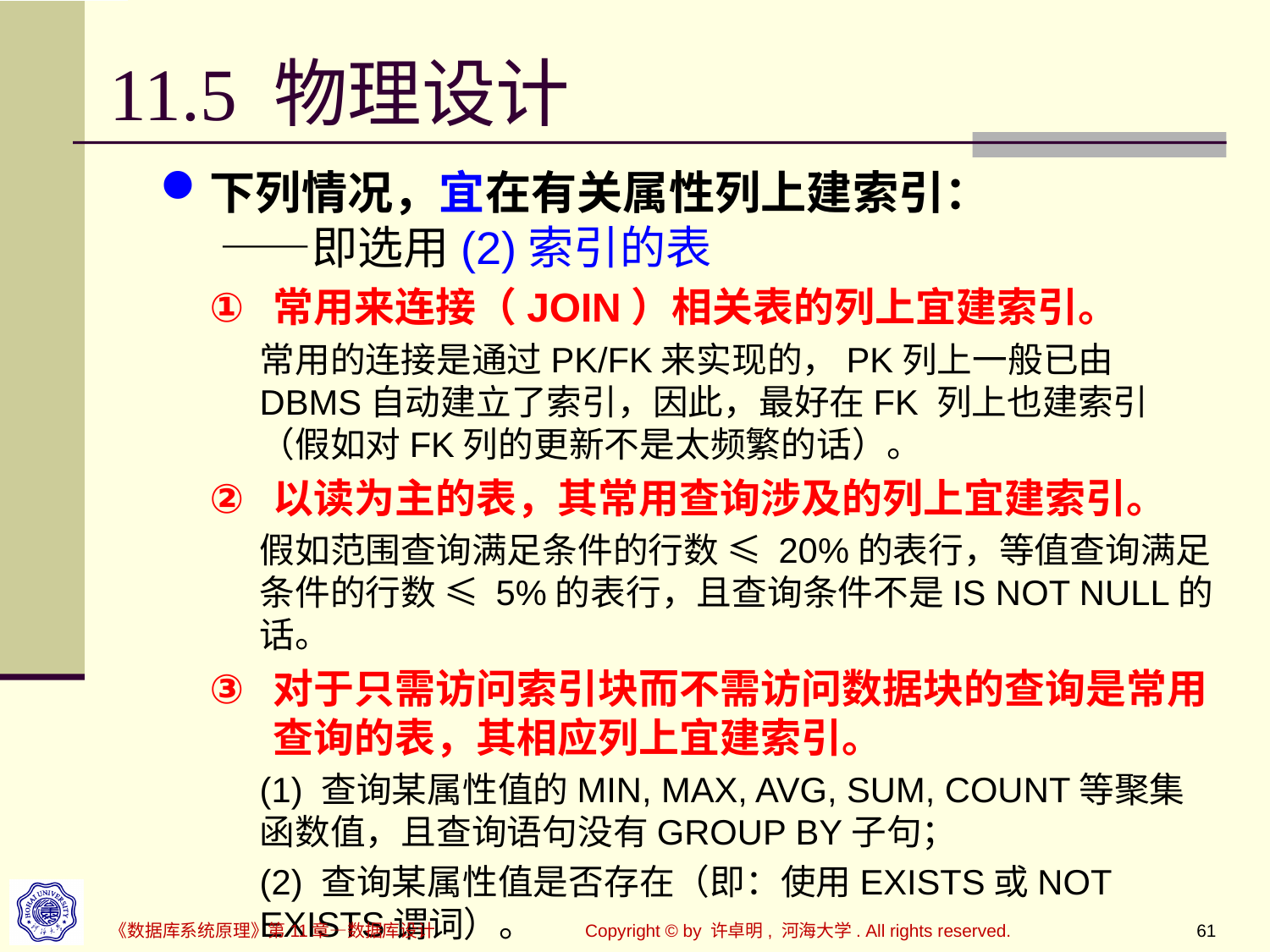

# 11.5 物理设计
下列情况，宜在有关属性列上建索引：
 ――即选用(2)索引的表
常用来连接（JOIN）相关表的列上宜建索引。
常用的连接是通过PK/FK来实现的，PK列上一般已由DBMS自动建立了索引，因此，最好在FK 列上也建索引（假如对FK列的更新不是太频繁的话）。
以读为主的表，其常用查询涉及的列上宜建索引。
假如范围查询满足条件的行数 ≤ 20%的表行，等值查询满足条件的行数 ≤ 5%的表行，且查询条件不是IS NOT NULL的话。
对于只需访问索引块而不需访问数据块的查询是常用查询的表，其相应列上宜建索引。
(1) 查询某属性值的MIN, MAX, AVG, SUM, COUNT等聚集函数值，且查询语句没有GROUP BY子句；
(2) 查询某属性值是否存在（即：使用EXISTS或NOT EXISTS谓词）。
Copyright © by 许卓明, 河海大学. All rights reserved.
61
《数据库系统原理》第11章—数据库设计